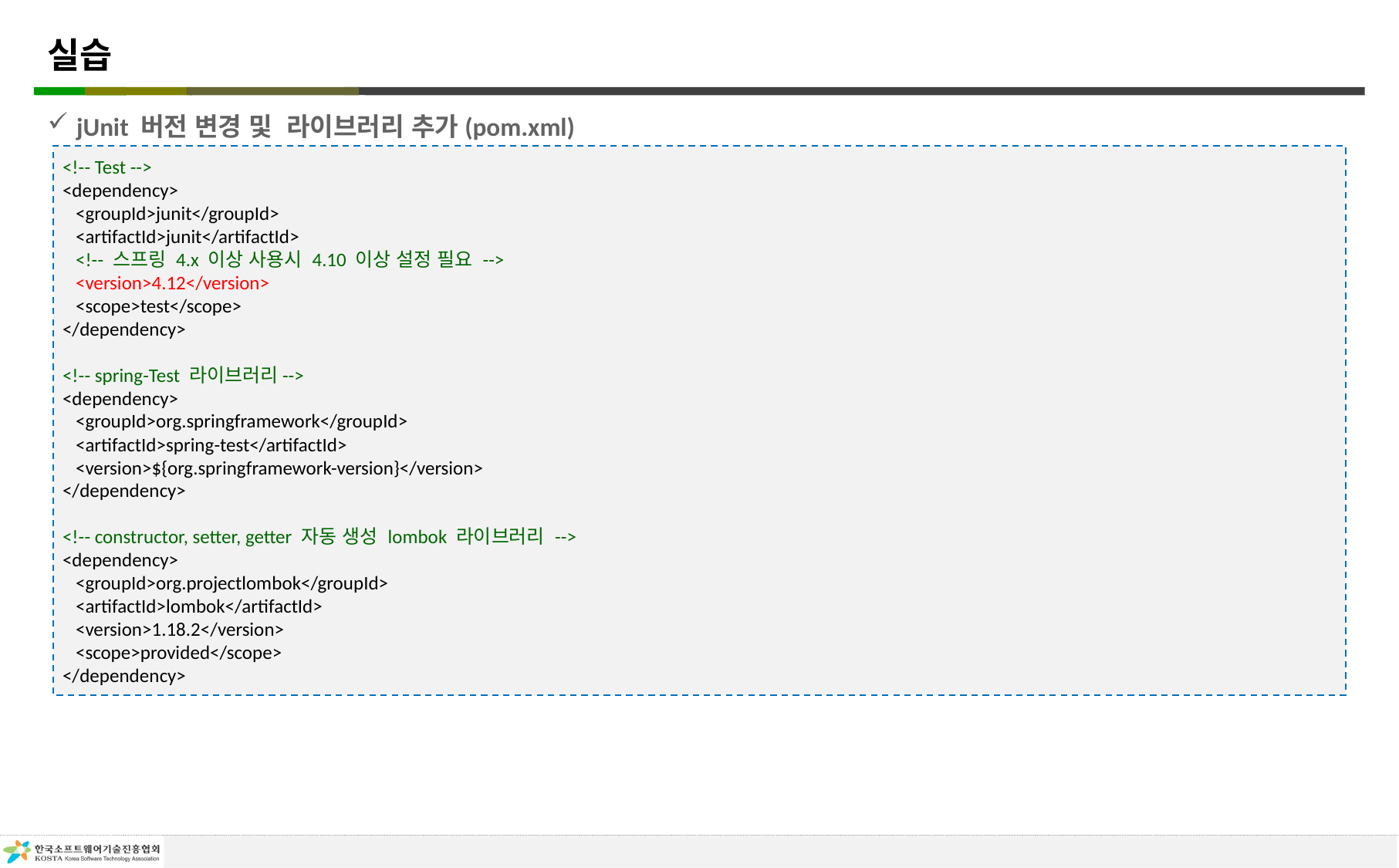

# 실습
jUnit 버전 변경 및  라이브러리 추가(pom.xml)
<!-- Test -->
<dependency>
   <groupId>junit</groupId>
   <artifactId>junit</artifactId>
   <!-- 스프링 4.x 이상 사용시 4.10 이상 설정 필요 -->
   <version>4.12</version>
   <scope>test</scope>
</dependency>

<!-- spring-Test 라이브러리-->
<dependency>
   <groupId>org.springframework</groupId>
   <artifactId>spring-test</artifactId>
   <version>${org.springframework-version}</version>
</dependency>

<!-- constructor, setter, getter 자동 생성 lombok 라이브러리 -->
<dependency>
   <groupId>org.projectlombok</groupId>
   <artifactId>lombok</artifactId>
   <version>1.18.2</version>
   <scope>provided</scope>
</dependency>